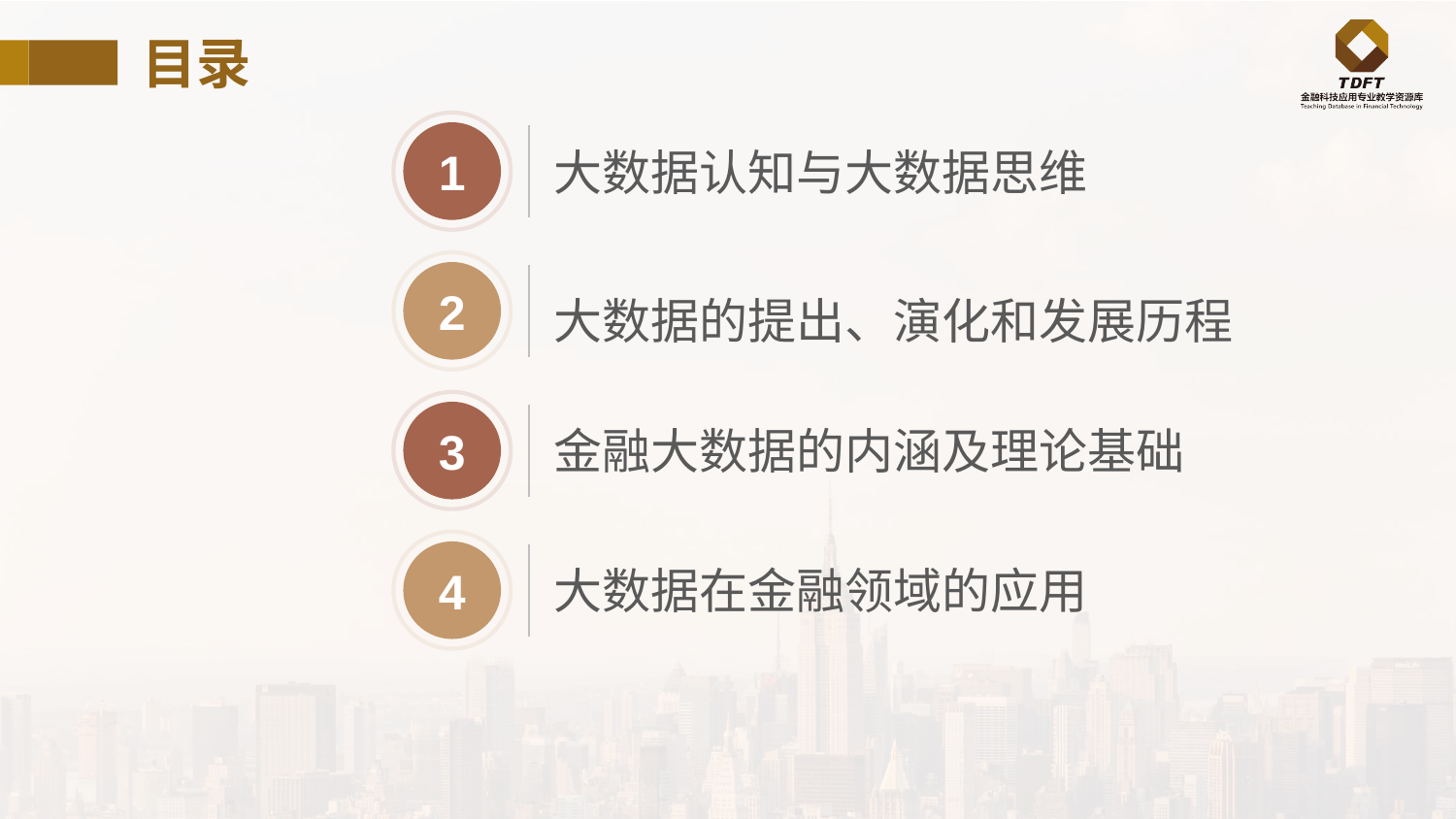

目录

1
大数据认知与大数据思维

2
大数据的提出、演化和发展历程

3
金融大数据的内涵及理论基础

4
大数据在金融领域的应用